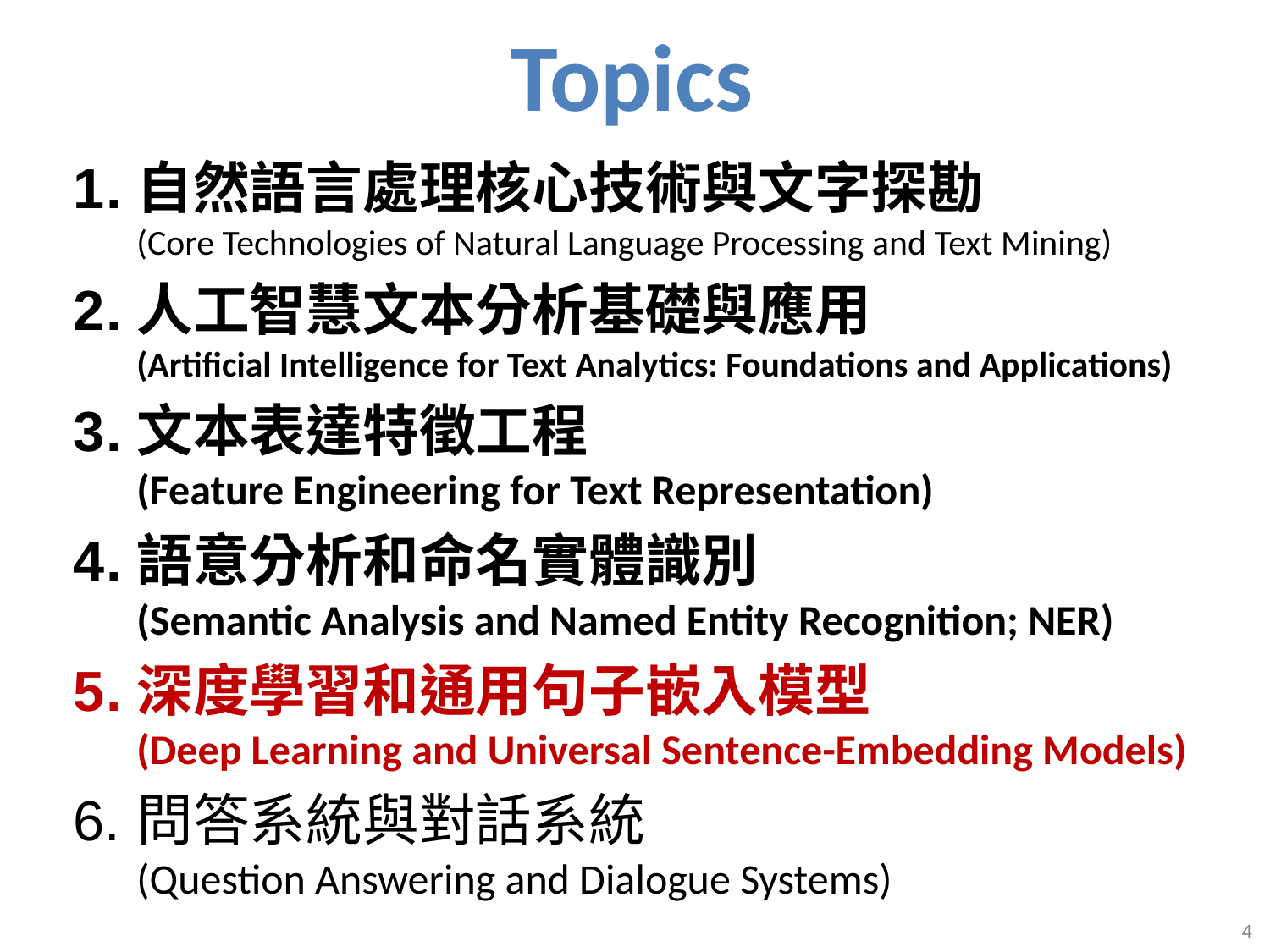

# Topics
自然語言處理核心技術與文字探勘
(Core Technologies of Natural Language Processing and Text Mining)
人工智慧文本分析基礎與應用
(Artificial Intelligence for Text Analytics: Foundations and Applications)
文本表達特徵工程
(Feature Engineering for Text Representation)
語意分析和命名實體識別
(Semantic Analysis and Named Entity Recognition; NER)
深度學習和通用句子嵌入模型
(Deep Learning and Universal Sentence-Embedding Models)
問答系統與對話系統
(Question Answering and Dialogue Systems)
4